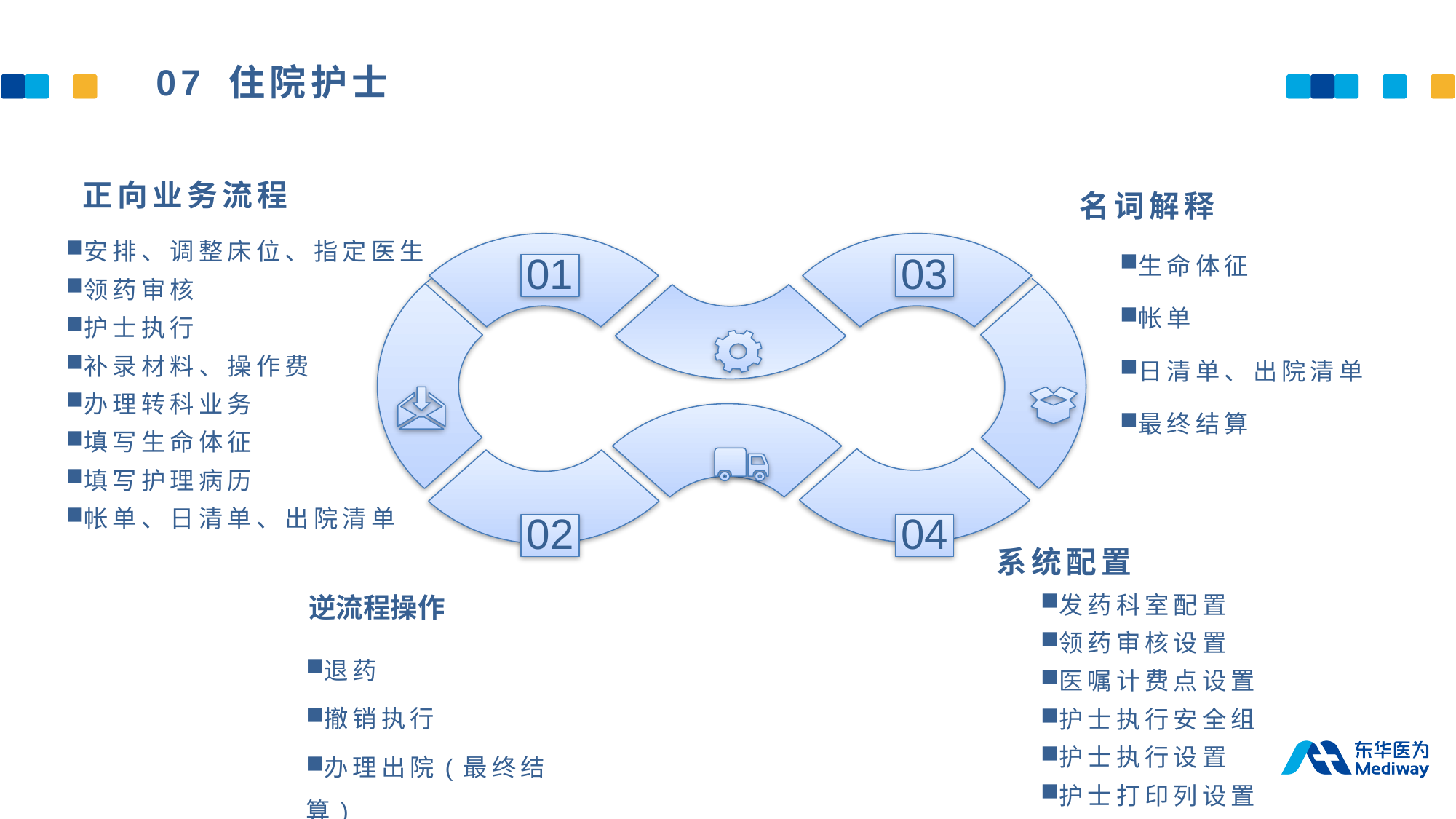

07 住院护士
正向业务流程
名词解释

生命体征
帐单
日清单、出院清单
最终结算
安排、调整床位、指定医生
领药审核
护士执行
补录材料、操作费
办理转科业务
填写生命体征
填写护理病历
帐单、日清单、出院清单
01
03

04
02
系统配置
逆流程操作
发药科室配置
领药审核设置
医嘱计费点设置
护士执行安全组
护士执行设置
护士打印列设置
退药
撤销执行
办理出院(最终结算)